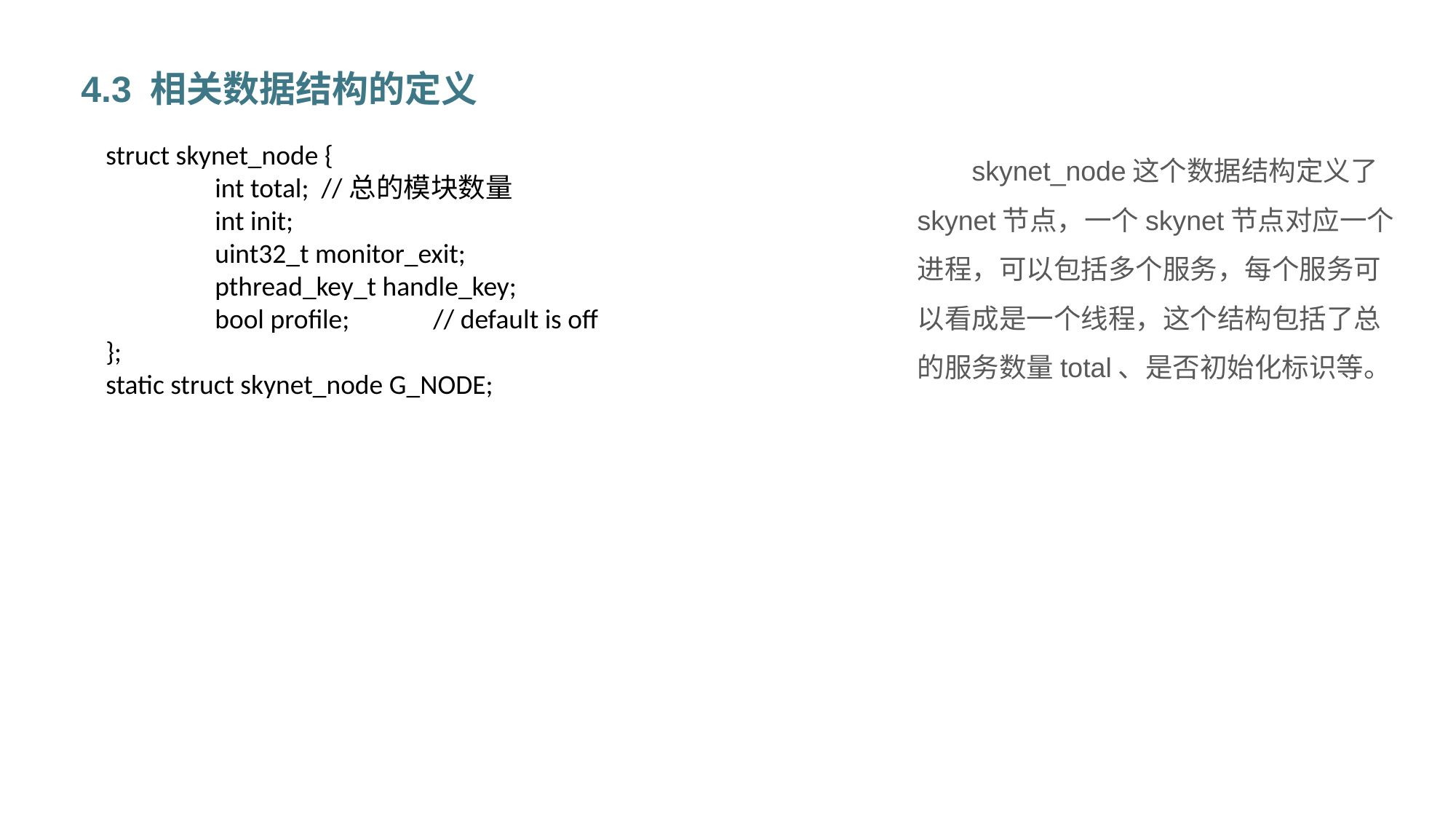

4.3 相关数据结构的定义
struct skynet_node {
	int total;  //总的模块数量
	int init;
	uint32_t monitor_exit;
	pthread_key_t handle_key;
	bool profile;	// default is off
};
static struct skynet_node G_NODE;
skynet_node这个数据结构定义了skynet节点，一个skynet节点对应一个进程，可以包括多个服务，每个服务可以看成是一个线程，这个结构包括了总的服务数量total、是否初始化标识等。